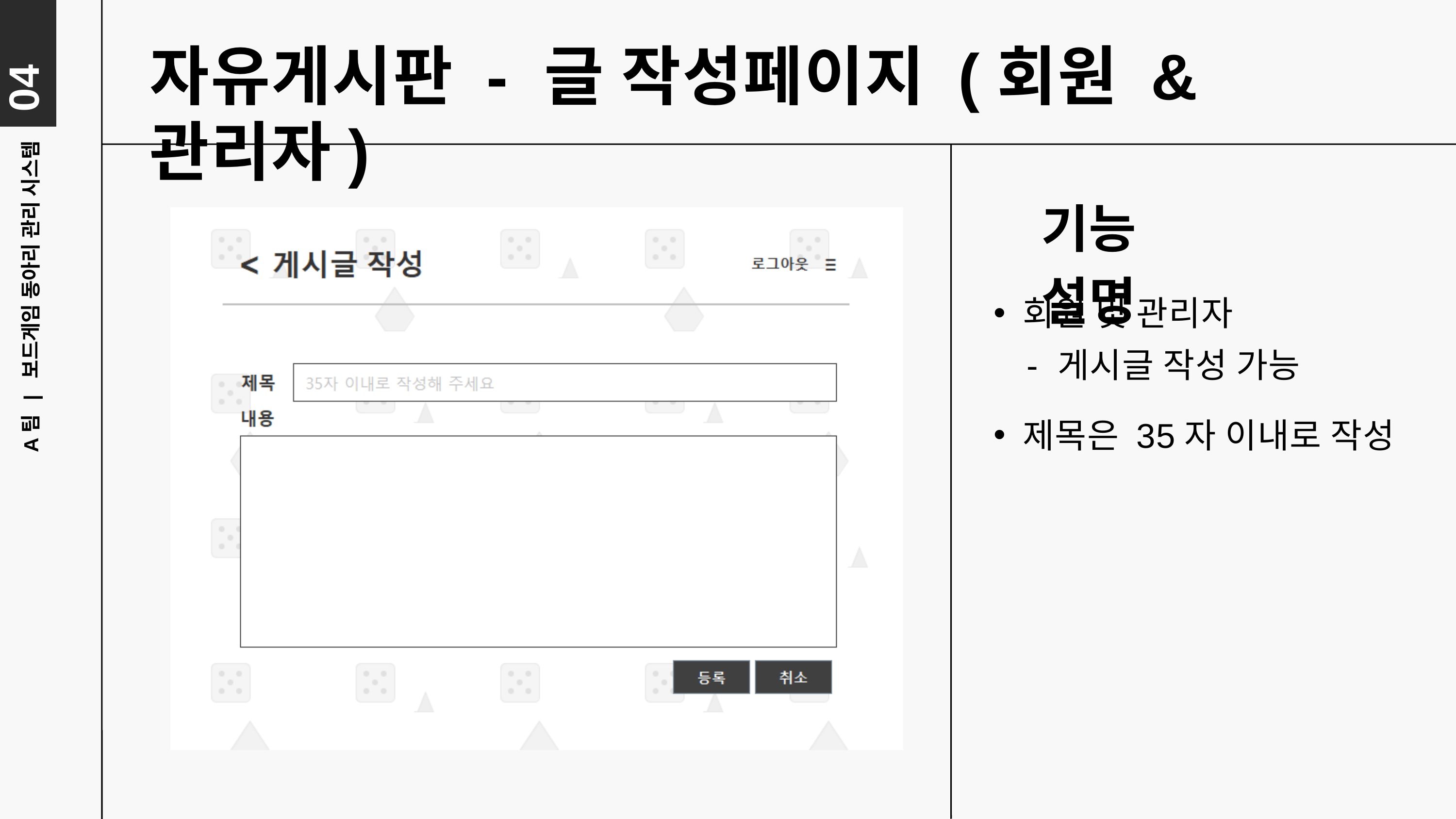

04

자유게시판 - 글 작성페이지 (회원 & 관리자)

기능 설명

회원 및 관리자
      - 게시글 작성 가능
A팀  |  보드게임 동아리 관리 시스템
제목은 35자 이내로 작성